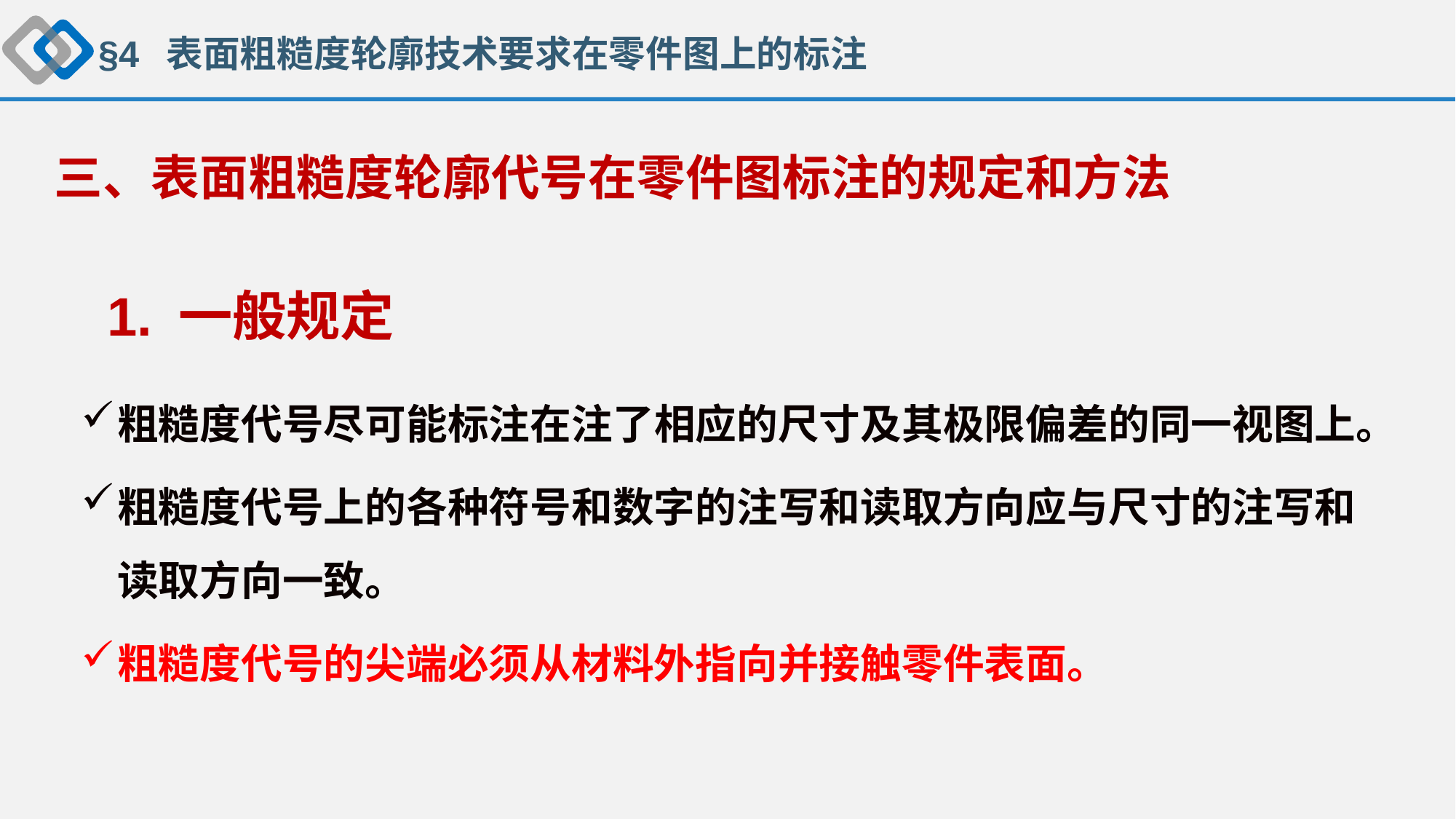

§4  表面粗糙度轮廓技术要求在零件图上的标注
# 三、表面粗糙度轮廓代号在零件图标注的规定和方法
     1. 一般规定

粗糙度代号尽可能标注在注了相应的尺寸及其极限偏差的同一视图上。
粗糙度代号上的各种符号和数字的注写和读取方向应与尺寸的注写和读取方向一致。
粗糙度代号的尖端必须从材料外指向并接触零件表面。